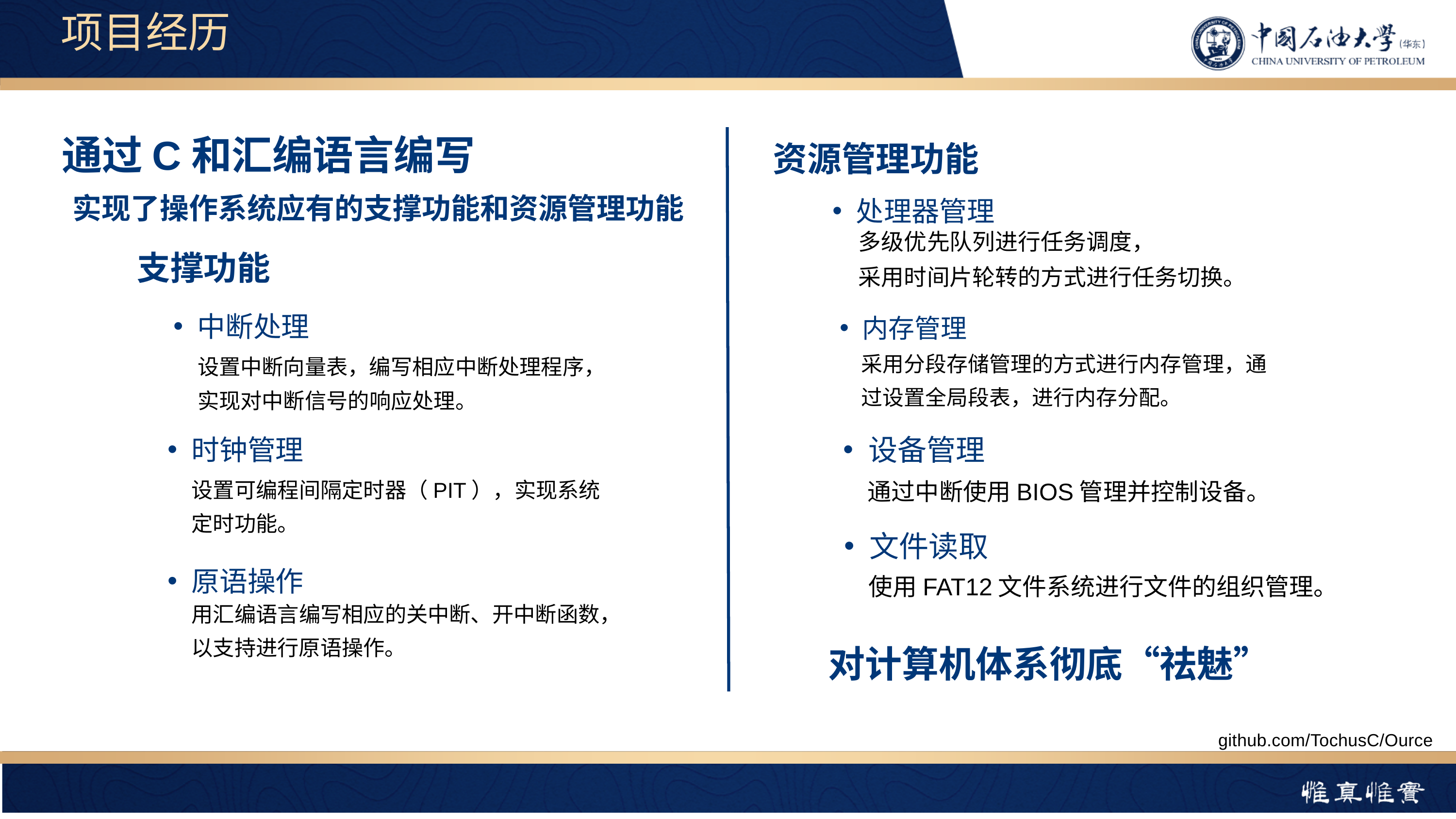

项目经历

通过C和汇编语言编写
资源管理功能

实现了操作系统应有的支撑功能和资源管理功能
处理器管理
多级优先队列进行任务调度，
采用时间片轮转的方式进行任务切换。
支撑功能
中断处理
内存管理
采用分段存储管理的方式进行内存管理，通过设置全局段表，进行内存分配。
设置中断向量表，编写相应中断处理程序，实现对中断信号的响应处理。
设备管理
通过中断使用BIOS管理并控制设备。
时钟管理
设置可编程间隔定时器（PIT），实现系统定时功能。
文件读取
使用FAT12文件系统进行文件的组织管理。
原语操作
用汇编语言编写相应的关中断、开中断函数，以支持进行原语操作。
对计算机体系彻底“祛魅”
github.com/TochusC/Ource